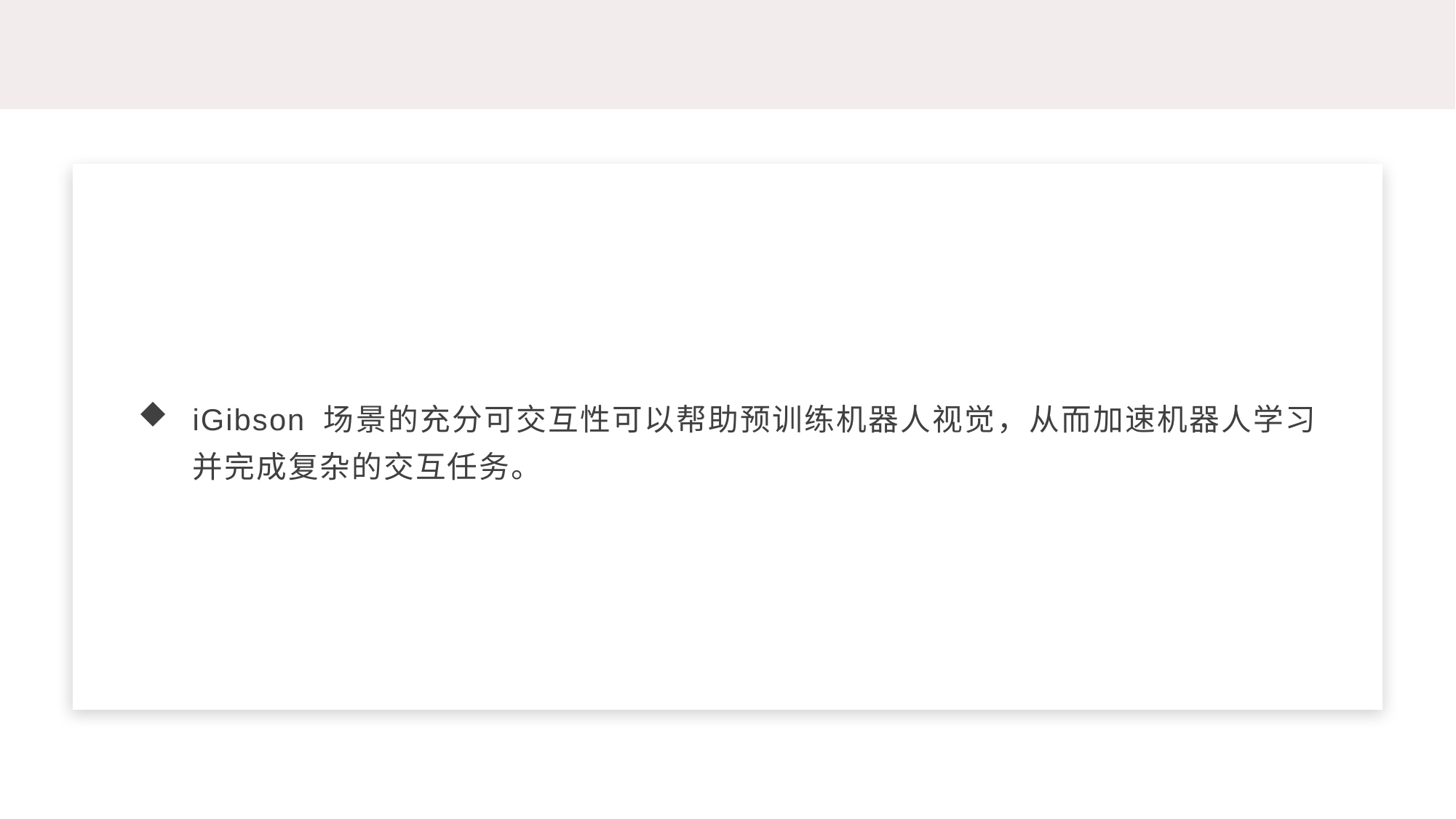

iGibson 场景的充分可交互性可以帮助预训练机器人视觉，从而加速机器人学习并完成复杂的交互任务。